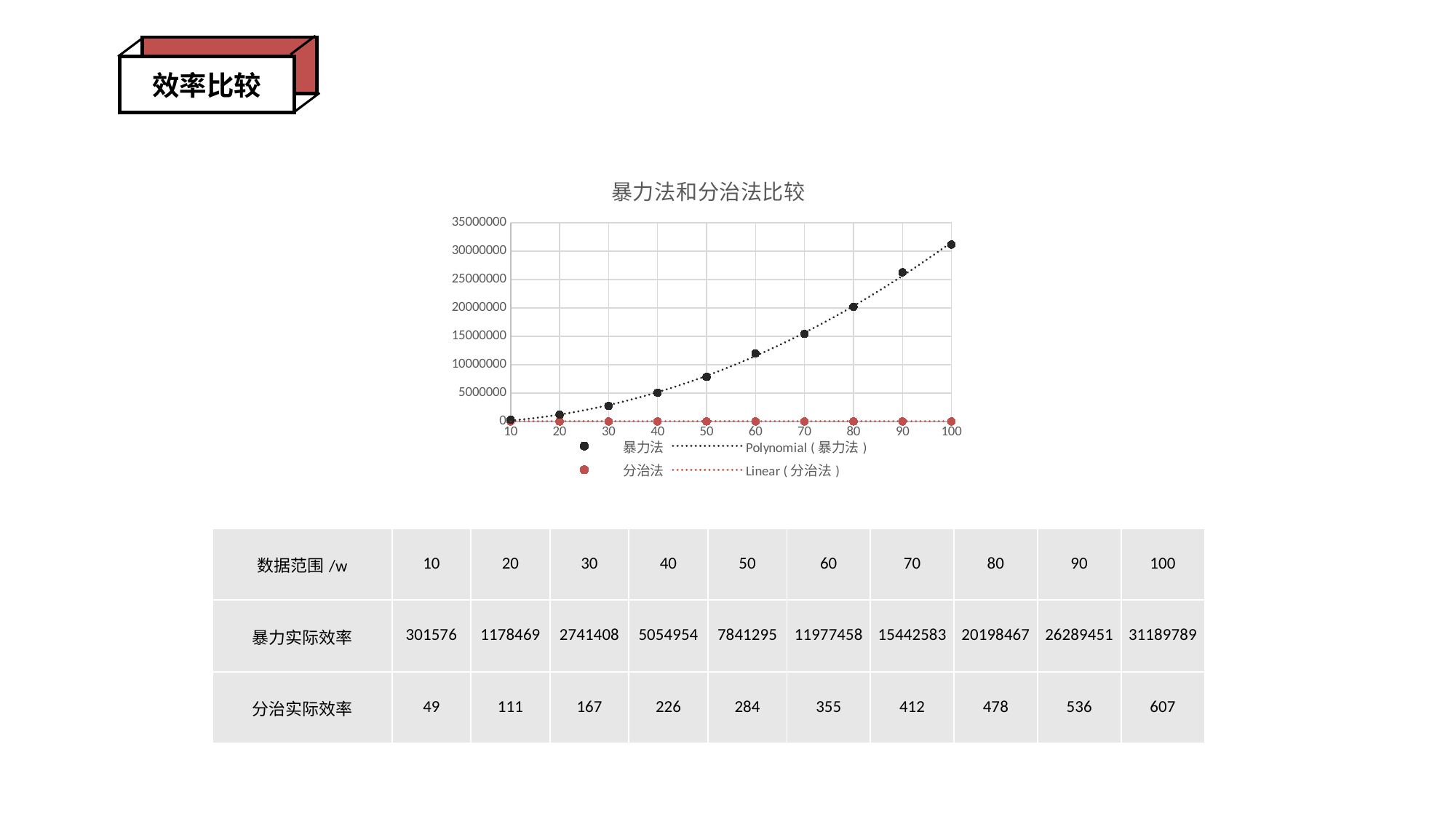

效率比较

### Chart: 暴力法和分治法比较

| Category |  |  |
|---|---|---|
| 数据范围/w | 10 | 20 | 30 | 40 | 50 | 60 | 70 | 80 | 90 | 100 |
| --- | --- | --- | --- | --- | --- | --- | --- | --- | --- | --- |
| 暴力实际效率 | 301576 | 1178469 | 2741408 | 5054954 | 7841295 | 11977458 | 15442583 | 20198467 | 26289451 | 31189789 |
| 分治实际效率 | 49 | 111 | 167 | 226 | 284 | 355 | 412 | 478 | 536 | 607 |